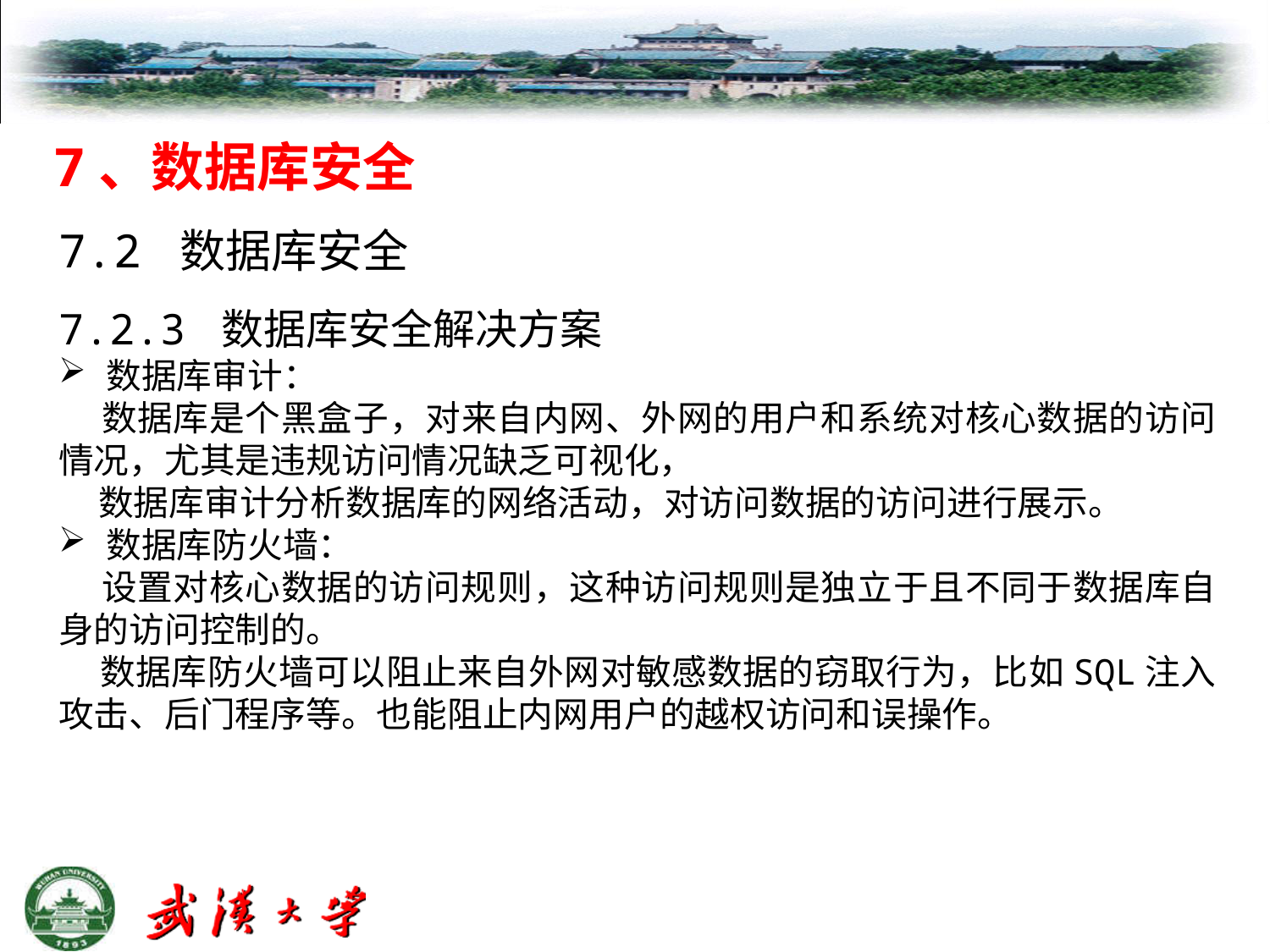

7、数据库安全
7.2 数据库安全
7.2.3 数据库安全解决方案
数据库审计：
    数据库是个黑盒子，对来自内网、外网的用户和系统对核心数据的访问情况，尤其是违规访问情况缺乏可视化，
    数据库审计分析数据库的网络活动，对访问数据的访问进行展示。
数据库防火墙：
    设置对核心数据的访问规则，这种访问规则是独立于且不同于数据库自身的访问控制的。
    数据库防火墙可以阻止来自外网对敏感数据的窃取行为，比如SQL注入攻击、后门程序等。也能阻止内网用户的越权访问和误操作。